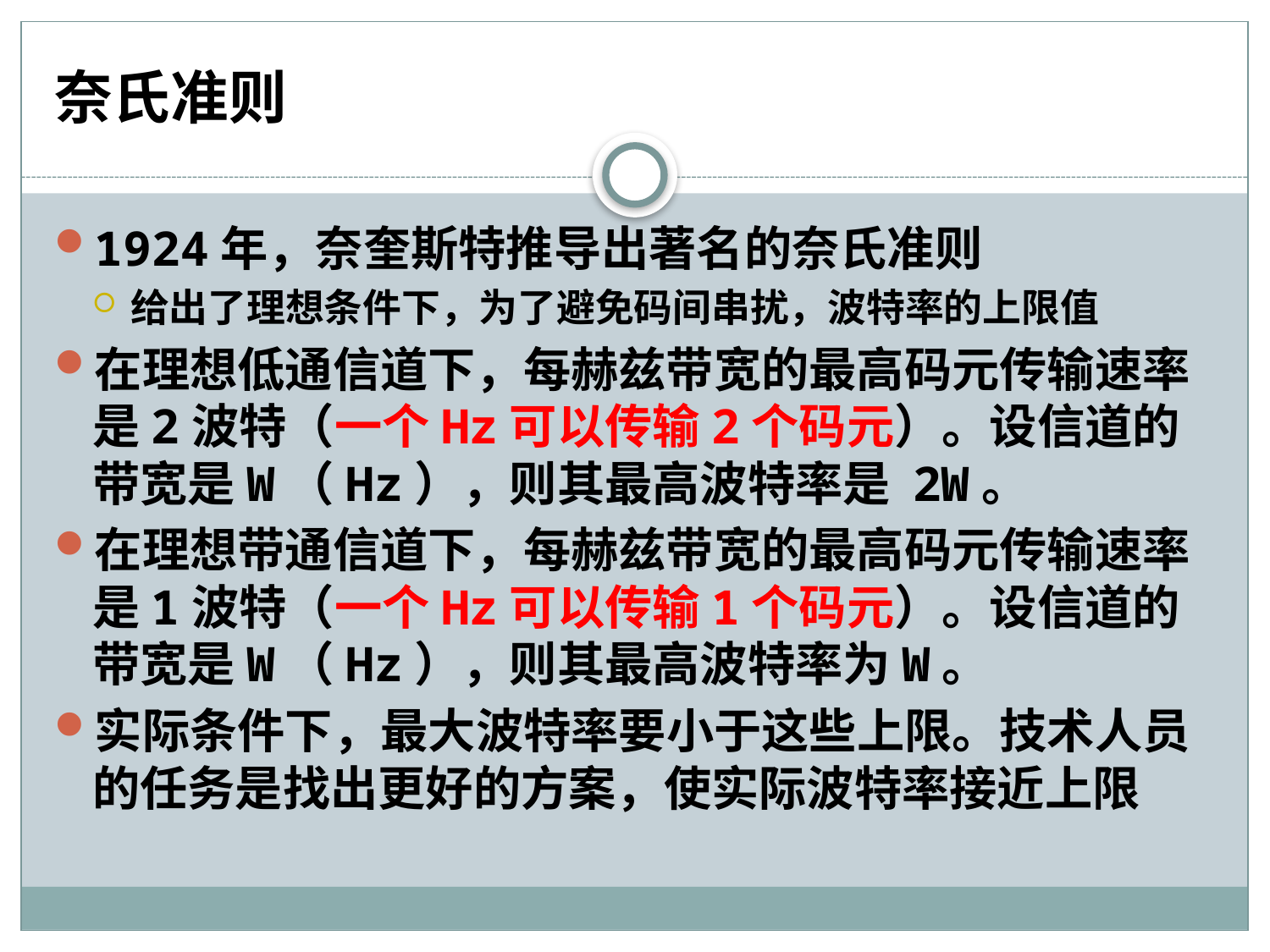

# 奈氏准则
1924年，奈奎斯特推导出著名的奈氏准则
给出了理想条件下，为了避免码间串扰，波特率的上限值
在理想低通信道下，每赫兹带宽的最高码元传输速率是2波特（一个Hz可以传输2个码元）。设信道的带宽是W（Hz），则其最高波特率是 2W。
在理想带通信道下，每赫兹带宽的最高码元传输速率是1波特（一个Hz可以传输1个码元）。设信道的带宽是W（Hz），则其最高波特率为W。
实际条件下，最大波特率要小于这些上限。技术人员的任务是找出更好的方案，使实际波特率接近上限